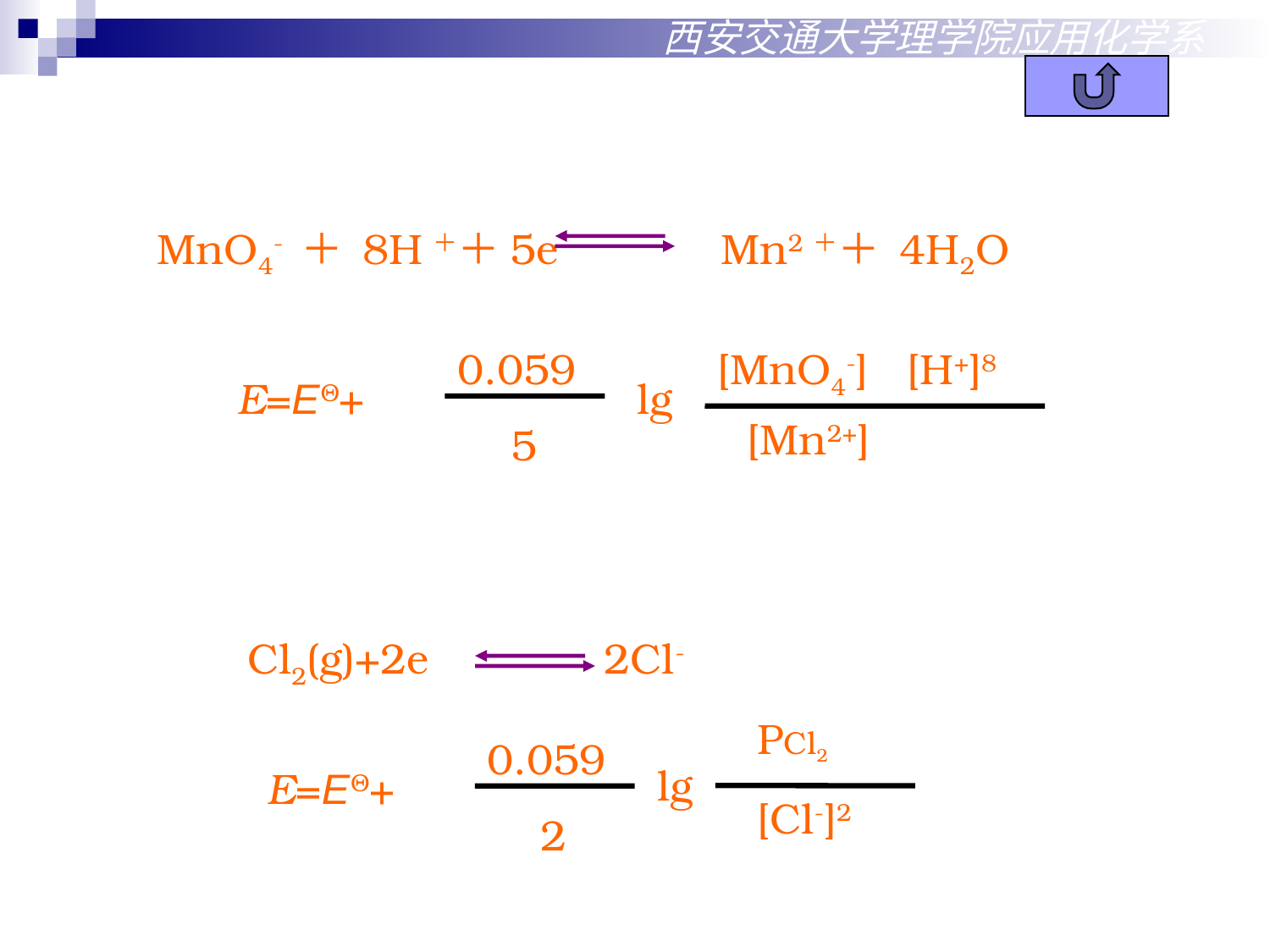

西安交通大学理学院应用化学系

MnO4- ＋ 8H＋＋5e            Mn2＋＋ 4H2O

0.059
[MnO4-]
[H+]8
E=EΘ+
lg

[Mn2+]
 5
Cl2(g)+2e             2Cl-

PCl2
0.059
lg
E=EΘ+

[Cl-]2

 2